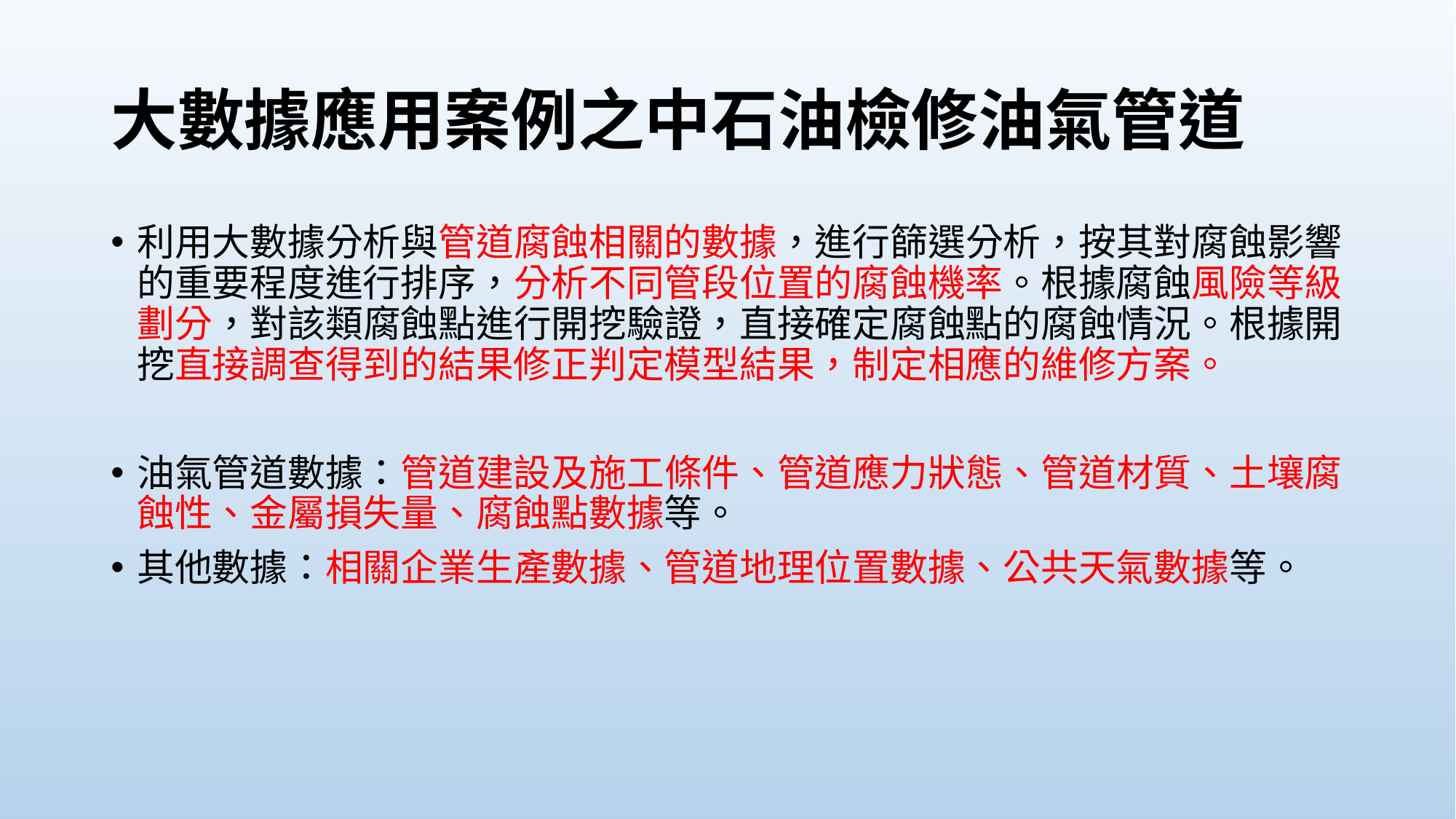

# 大數據應用案例之中石油檢修油氣管道
利用大數據分析與管道腐蝕相關的數據，進行篩選分析，按其對腐蝕影響的重要程度進行排序，分析不同管段位置的腐蝕機率。根據腐蝕風險等級劃分，對該類腐蝕點進行開挖驗證，直接確定腐蝕點的腐蝕情況。根據開挖直接調查得到的結果修正判定模型結果，制定相應的維修方案。

油氣管道數據：管道建設及施工條件、管道應力狀態、管道材質、土壤腐蝕性、金屬損失量、腐蝕點數據等。
其他數據：相關企業生產數據、管道地理位置數據、公共天氣數據等。